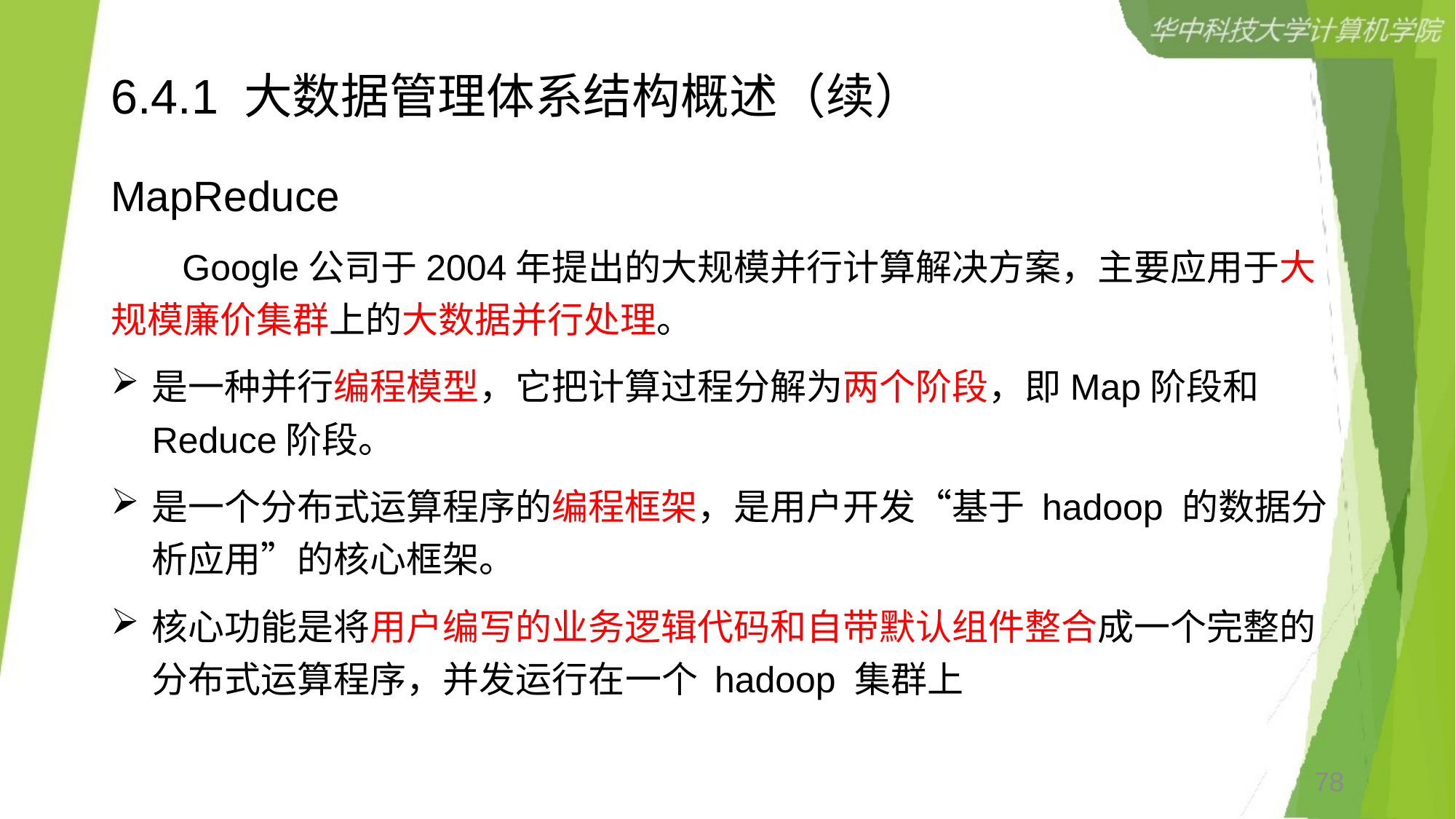

# 6.4.1 大数据管理体系结构概述（续）
MapReduce
       Google公司于2004年提出的大规模并行计算解决方案，主要应用于大规模廉价集群上的大数据并行处理。
是一种并行编程模型，它把计算过程分解为两个阶段，即Map阶段和Reduce阶段。
是一个分布式运算程序的编程框架，是用户开发“基于 hadoop 的数据分析应用”的核心框架。
核心功能是将用户编写的业务逻辑代码和自带默认组件整合成一个完整的分布式运算程序，并发运行在一个 hadoop 集群上
78